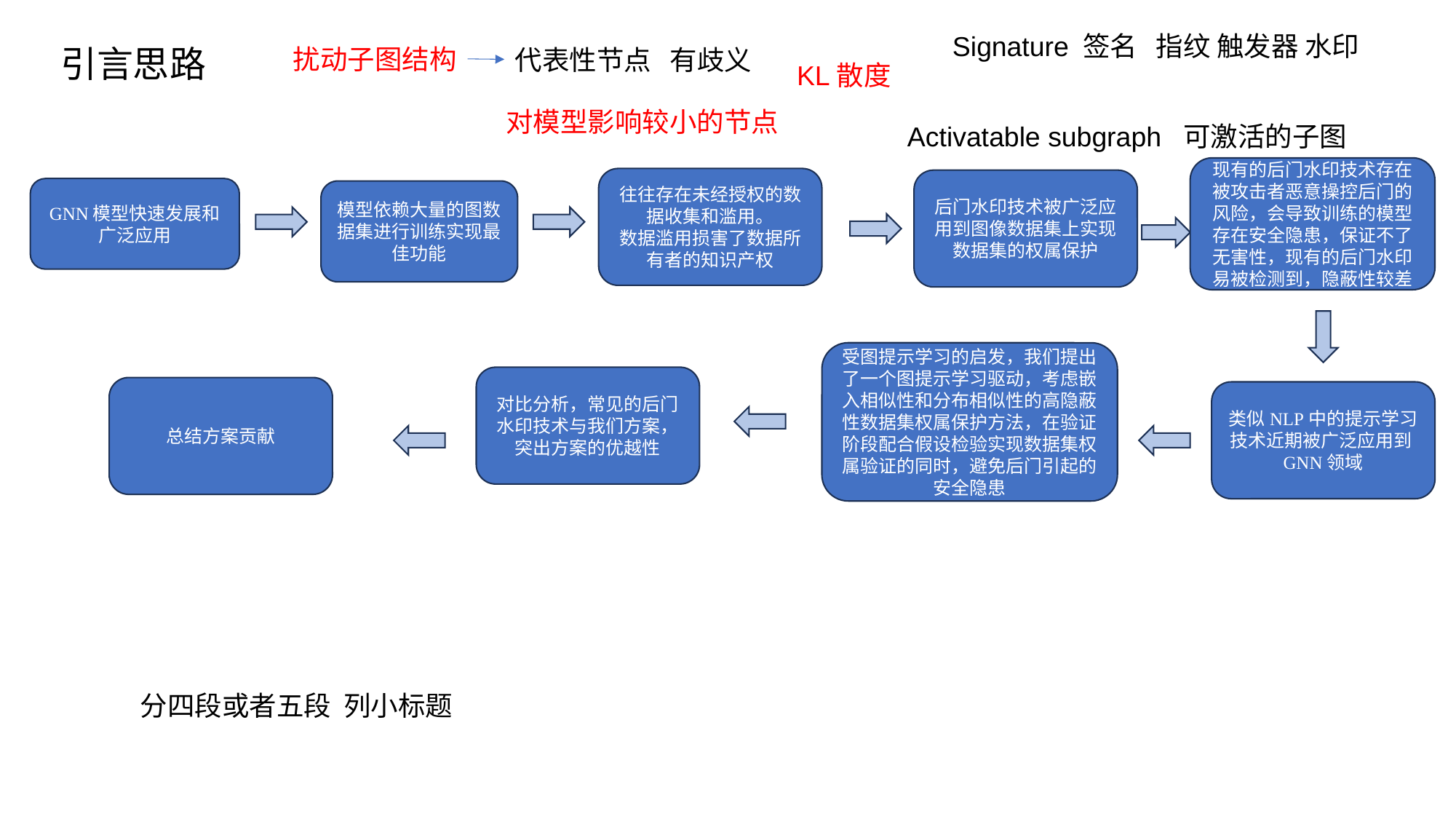

# 引言思路
Signature 签名   指纹 触发器 水印
扰动子图结构
代表性节点   有歧义
KL散度
对模型影响较小的节点
Activatable subgraph  可激活的子图
现有的后门水印技术存在被攻击者恶意操控后门的风险，会导致训练的模型存在安全隐患，保证不了无害性，现有的后门水印易被检测到，隐蔽性较差
往往存在未经授权的数据收集和滥用。
数据滥用损害了数据所有者的知识产权
后门水印技术被广泛应用到图像数据集上实现数据集的权属保护
GNN模型快速发展和广泛应用
模型依赖大量的图数据集进行训练实现最佳功能

受图提示学习的启发，我们提出了一个图提示学习驱动，考虑嵌入相似性和分布相似性的高隐蔽性数据集权属保护方法，在验证阶段配合假设检验实现数据集权属验证的同时，避免后门引起的安全隐患
对比分析，常见的后门水印技术与我们方案，突出方案的优越性
总结方案贡献
类似NLP中的提示学习技术近期被广泛应用到GNN领域

分四段或者五段  列小标题